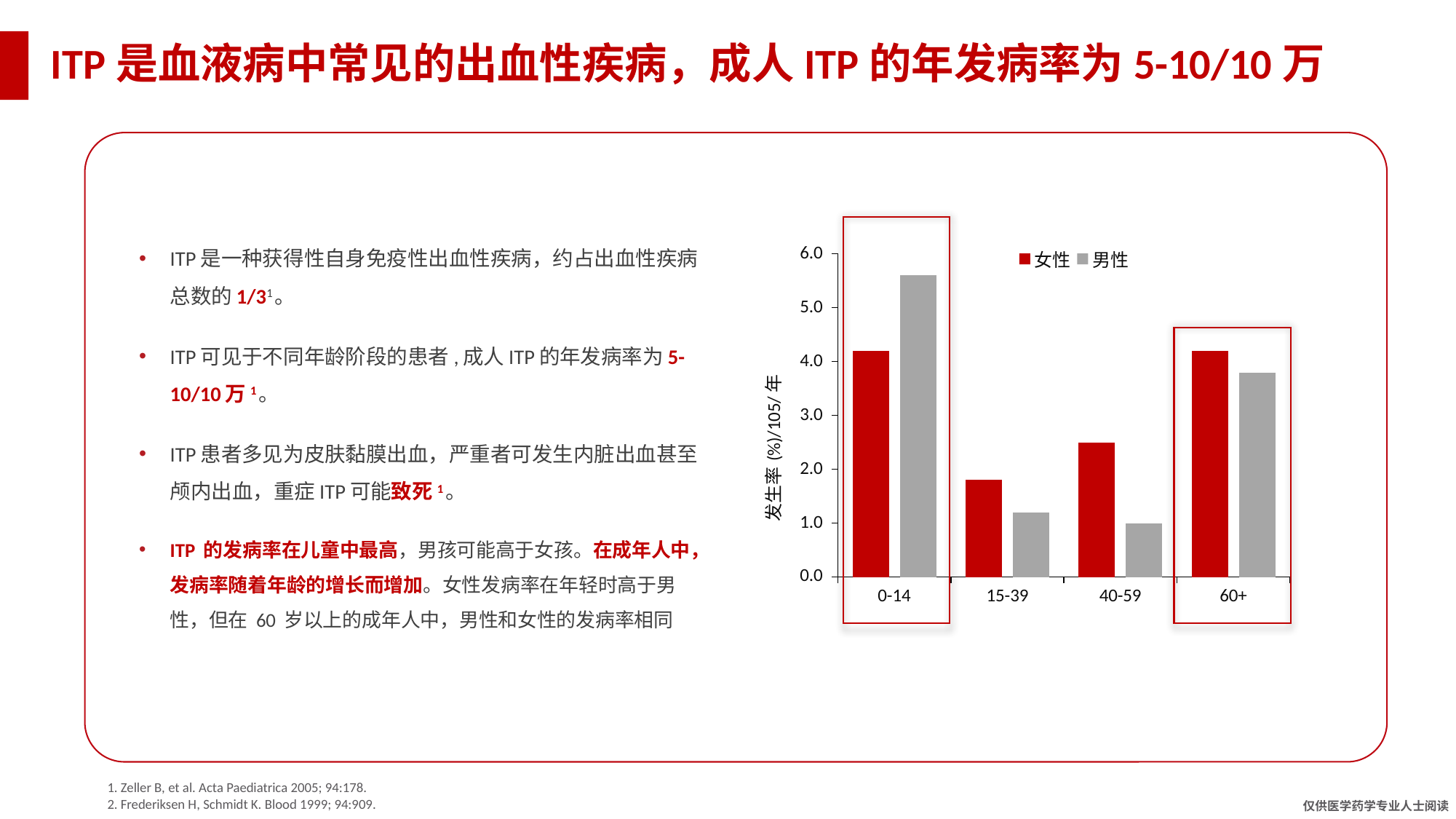

ITP是血液病中常见的出血性疾病，成人ITP的年发病率为5-10/10万

### Chart

| Category | 女性 | 男性 |
|---|---|---|
| 0-14 | 4.2 | 5.6 |
| 15-39 | 1.8 | 1.2 |
| 40-59 | 2.5 | 1.0 |
| 60+ | 4.2 | 3.8 |
ITP是一种获得性自身免疫性出血性疾病，约占出血性疾病总数的1/31。
ITP可见于不同年龄阶段的患者,成人ITP的年发病率为5-10/10万1。
ITP患者多见为皮肤黏膜出血，严重者可发生内脏出血甚至颅内出血，重症ITP可能致死1。
ITP 的发病率在儿童中最高，男孩可能高于女孩。在成年人中，发病率随着年龄的增长而增加。女性发病率在年轻时高于男性，但在 60 岁以上的成年人中，男性和女性的发病率相同

1. Zeller B, et al. Acta Paediatrica 2005; 94:178.
2. Frederiksen H, Schmidt K. Blood 1999; 94:909.